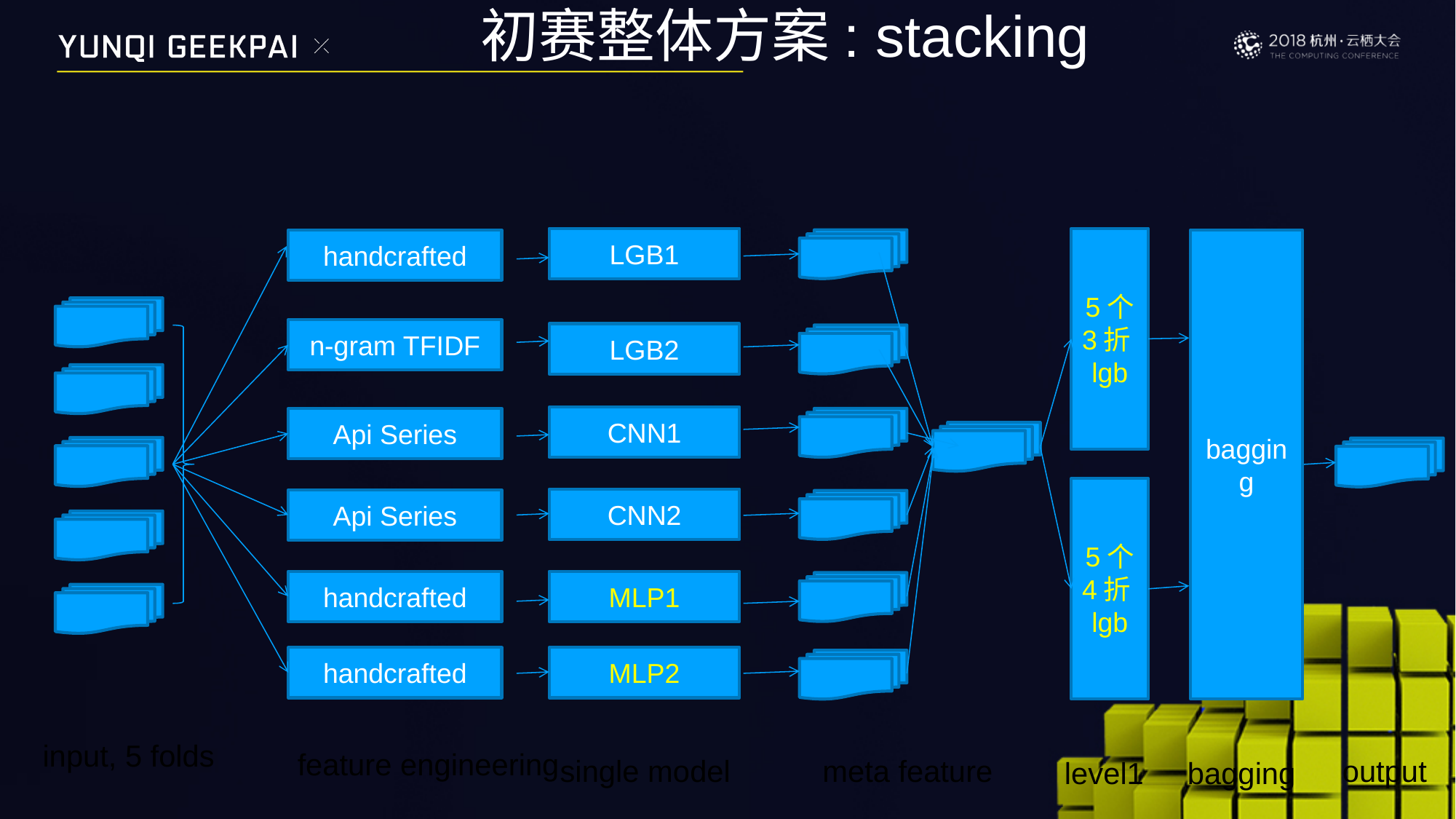

# 初赛整体方案: stacking
LGB1
5个
3折lgb
handcrafted

bagging

n-gram TFIDF
LGB2

CNN1
Api Series

5个
4折lgb
CNN2
Api Series

handcrafted
MLP1

handcrafted
MLP2

input, 5 folds
feature engineering
single model
output
meta feature
level1
bagging